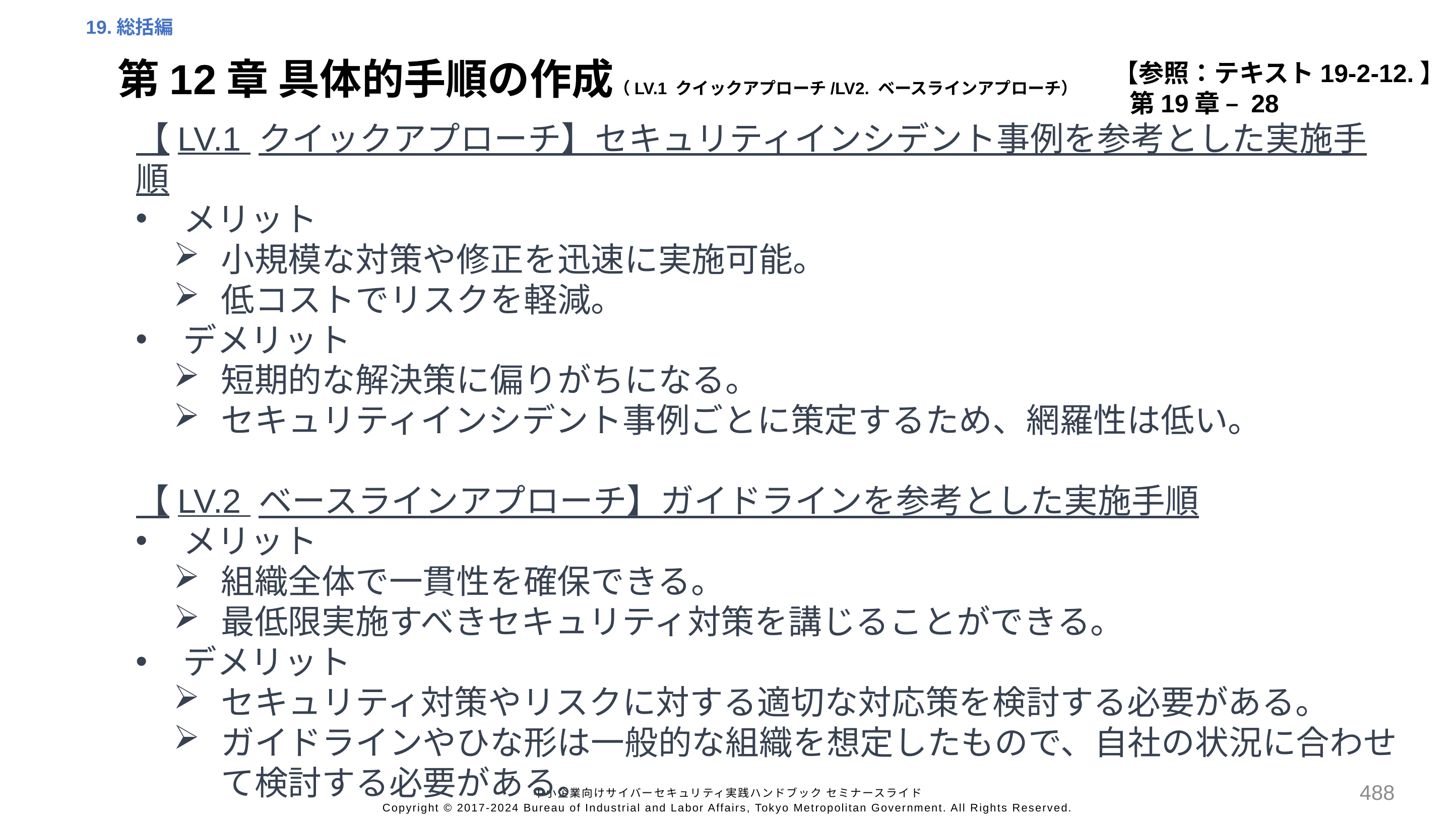

19.総括編
【参照：テキスト19-2-12.】
第19章 – 28
第12章 具体的手順の作成（LV.1 クイックアプローチ/LV2. ベースラインアプローチ）
【LV.1 クイックアプローチ】セキュリティインシデント事例を参考とした実施手順
メリット
小規模な対策や修正を迅速に実施可能。
低コストでリスクを軽減。
デメリット
短期的な解決策に偏りがちになる。
セキュリティインシデント事例ごとに策定するため、網羅性は低い。

【LV.2 ベースラインアプローチ】ガイドラインを参考とした実施手順
メリット
組織全体で一貫性を確保できる。
最低限実施すべきセキュリティ対策を講じることができる。
デメリット
セキュリティ対策やリスクに対する適切な対応策を検討する必要がある。
ガイドラインやひな形は一般的な組織を想定したもので、自社の状況に合わせて検討する必要がある。
488